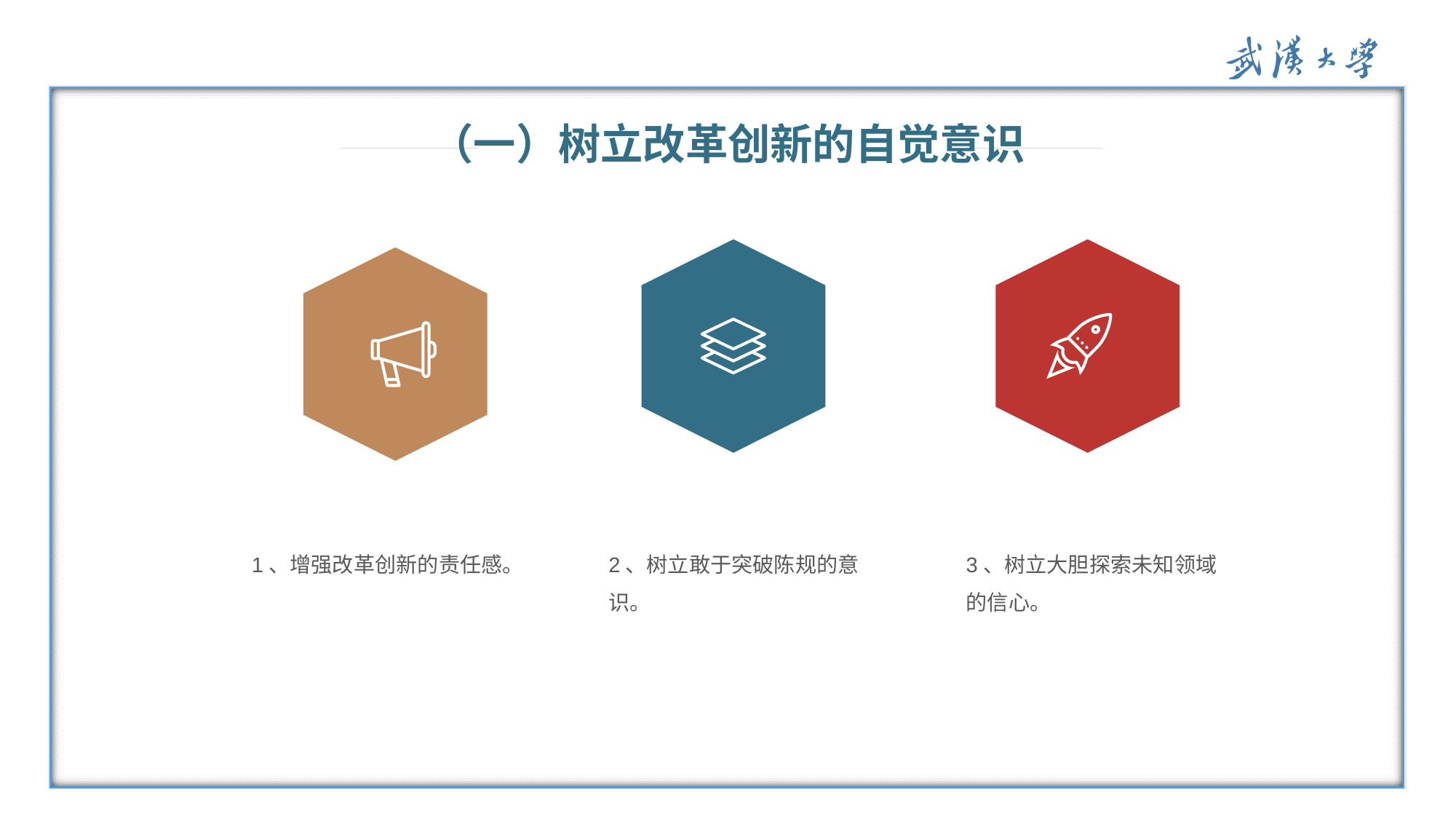

（一）树立改革创新的自觉意识

1、增强改革创新的责任感。
2、树立敢于突破陈规的意识。
3、树立大胆探索未知领域的信心。